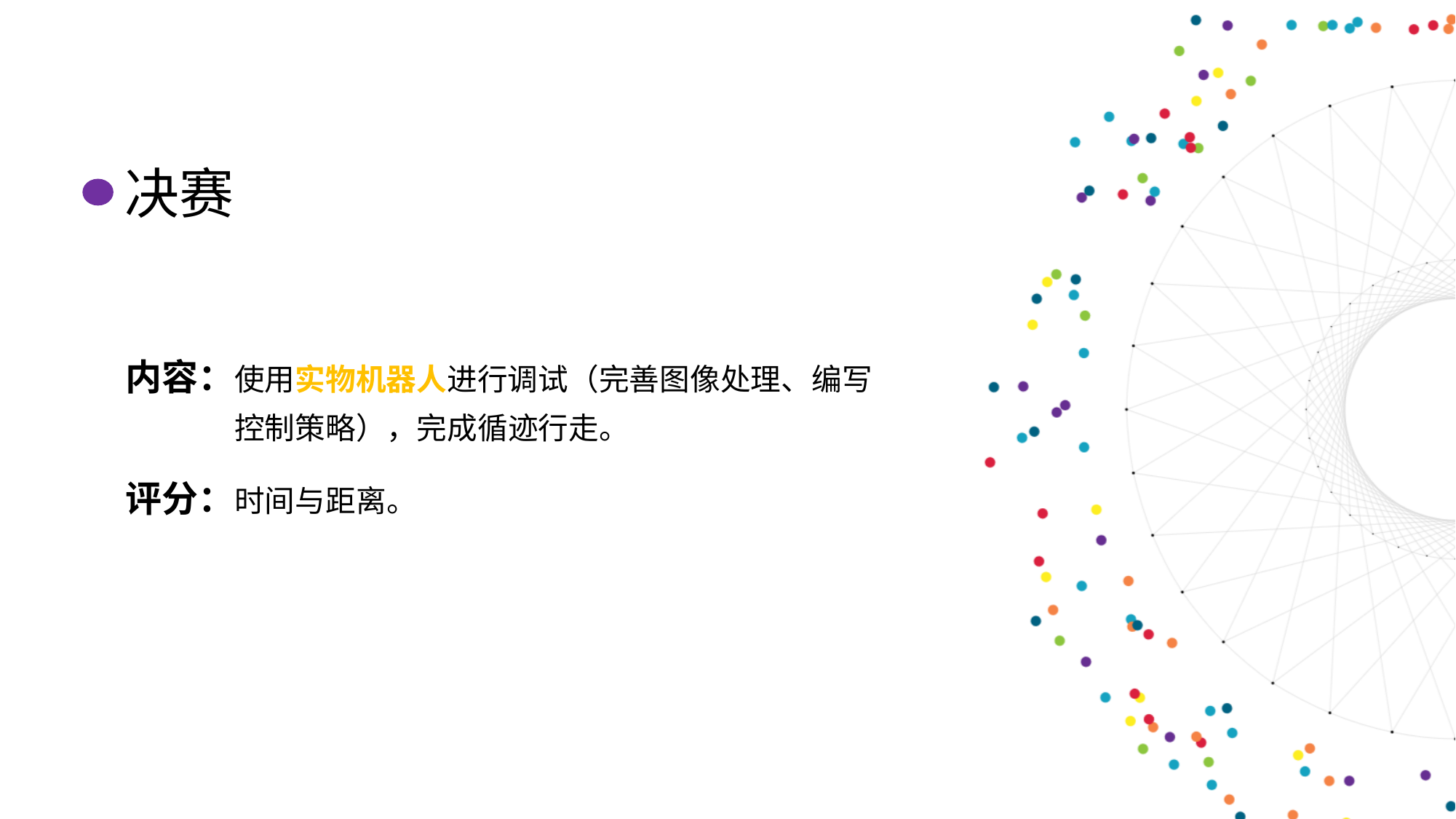

决赛

内容：使用实物机器人进行调试（完善图像处理、编写	控制策略），完成循迹行走。
评分：时间与距离。